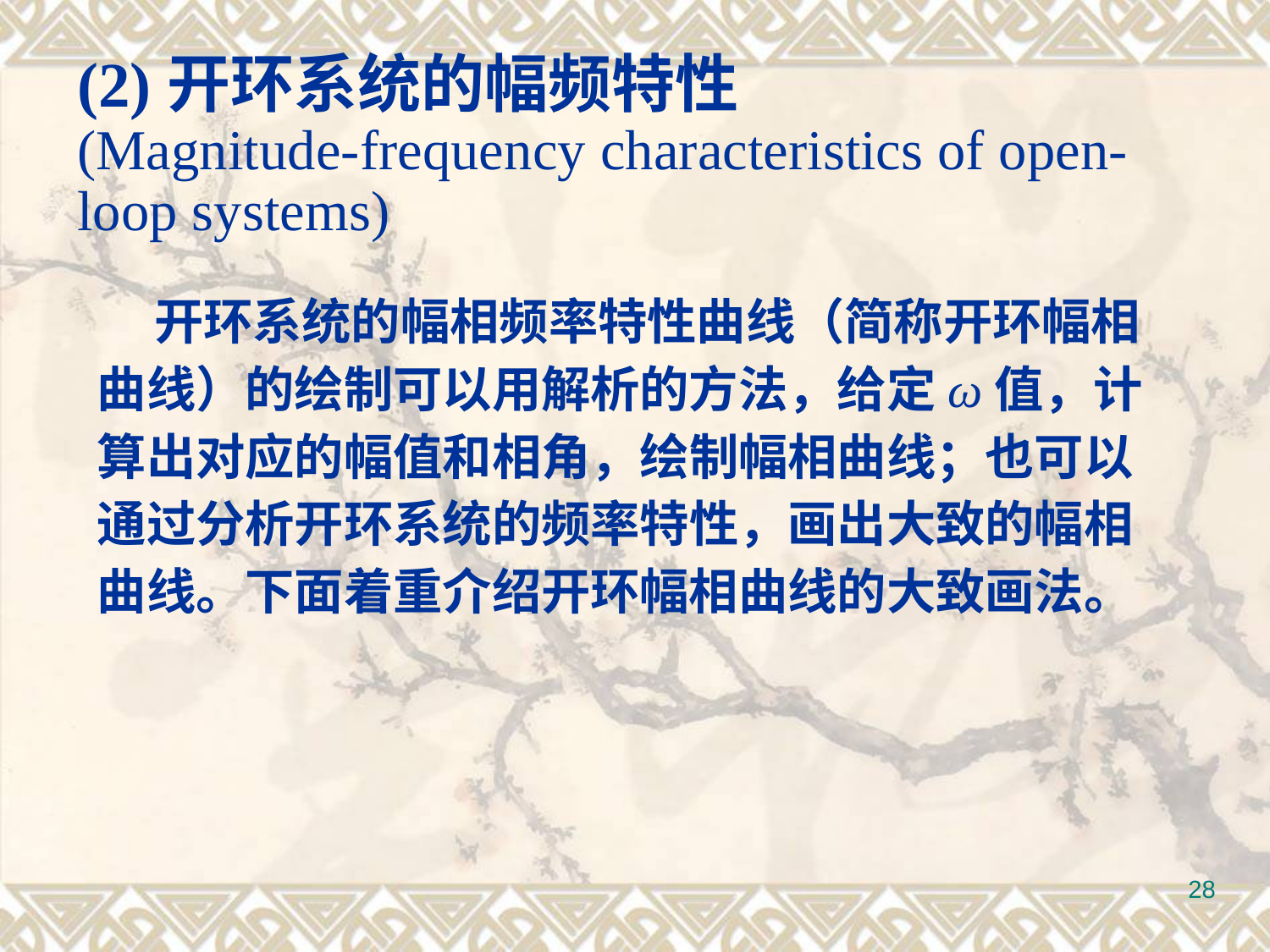

(2)开环系统的幅频特性                (Magnitude-frequency characteristics of open-loop systems)
    开环系统的幅相频率特性曲线（简称开环幅相曲线）的绘制可以用解析的方法，给定ω值，计算出对应的幅值和相角，绘制幅相曲线；也可以通过分析开环系统的频率特性，画出大致的幅相曲线。下面着重介绍开环幅相曲线的大致画法。
28